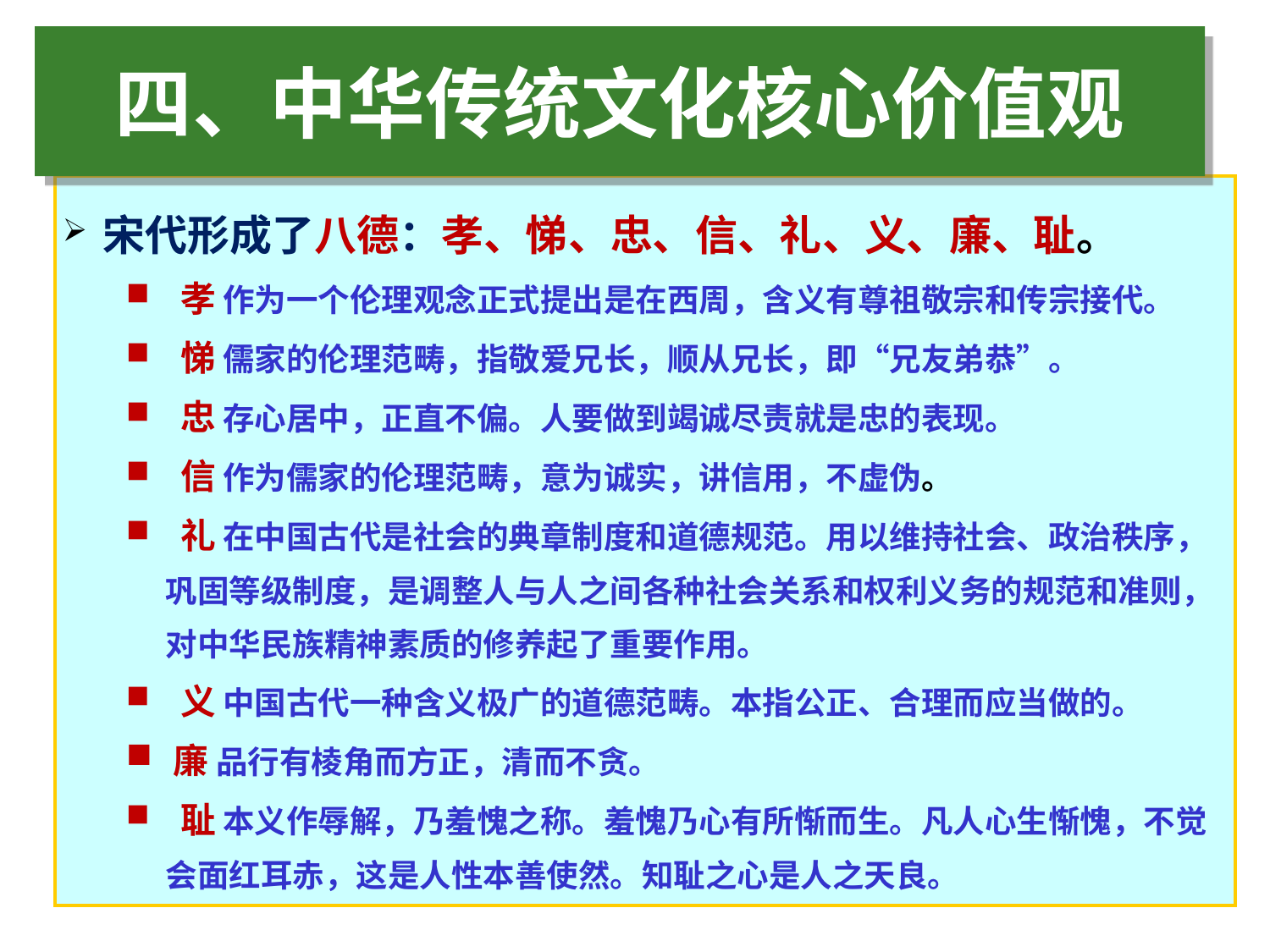

四、中华传统文化核心价值观
#
 宋代形成了八德：孝、悌、忠、信、礼、义、廉、耻。
 孝 作为一个伦理观念正式提出是在西周，含义有尊祖敬宗和传宗接代。
 悌 儒家的伦理范畴，指敬爱兄长，顺从兄长，即“兄友弟恭”。
 忠 存心居中，正直不偏。人要做到竭诚尽责就是忠的表现。
 信 作为儒家的伦理范畴，意为诚实，讲信用，不虚伪。
 礼 在中国古代是社会的典章制度和道德规范。用以维持社会、政治秩序，巩固等级制度，是调整人与人之间各种社会关系和权利义务的规范和准则，对中华民族精神素质的修养起了重要作用。
 义 中国古代一种含义极广的道德范畴。本指公正、合理而应当做的。
廉 品行有棱角而方正，清而不贪。
 耻 本义作辱解，乃羞愧之称。羞愧乃心有所惭而生。凡人心生惭愧，不觉会面红耳赤，这是人性本善使然。知耻之心是人之天良。

56